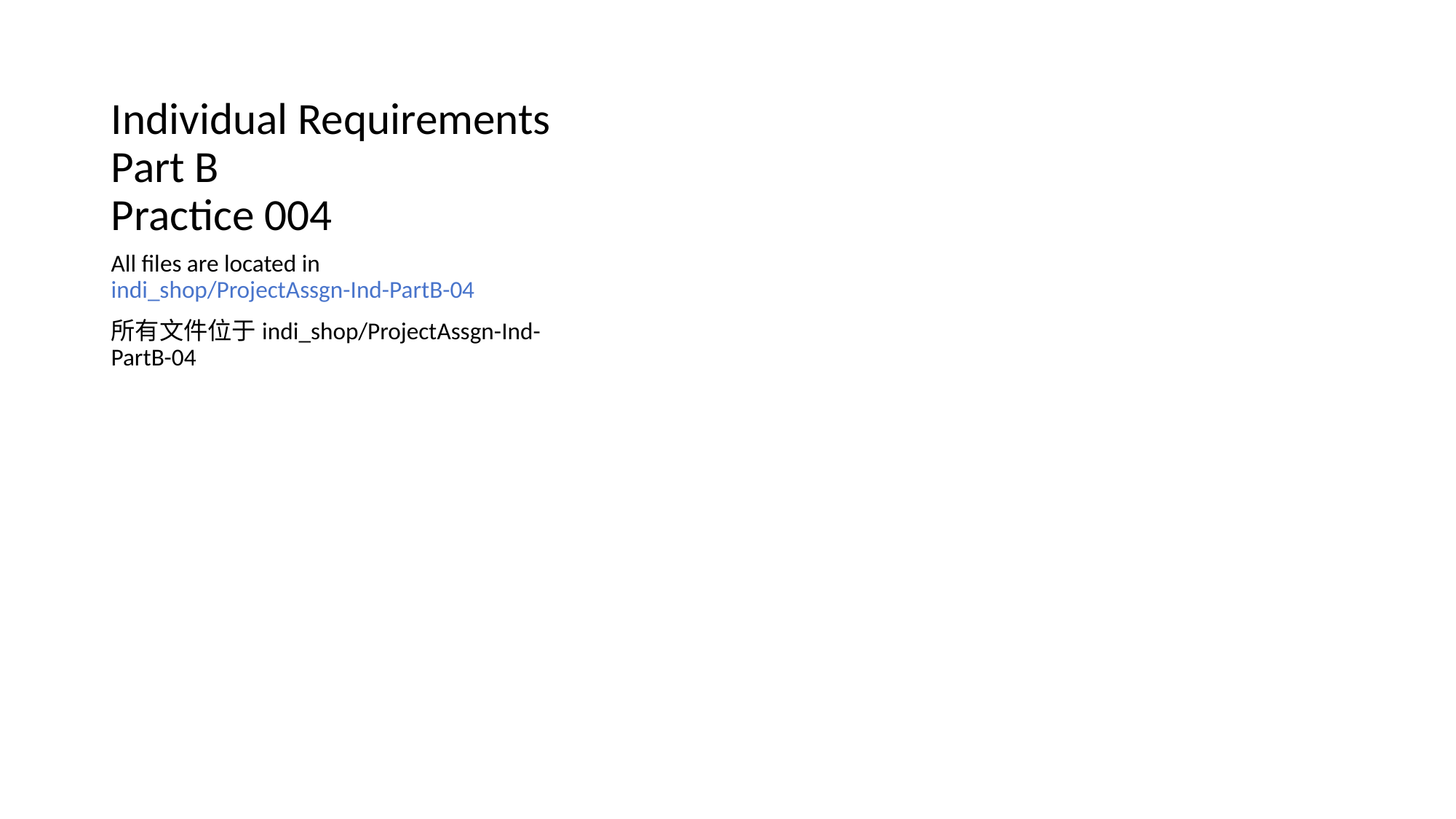

# Individual Requirements Part B Practice 004

All files are located in indi_shop/ProjectAssgn-Ind-PartB-04
所有文件位于indi_shop/ProjectAssgn-Ind-PartB-04